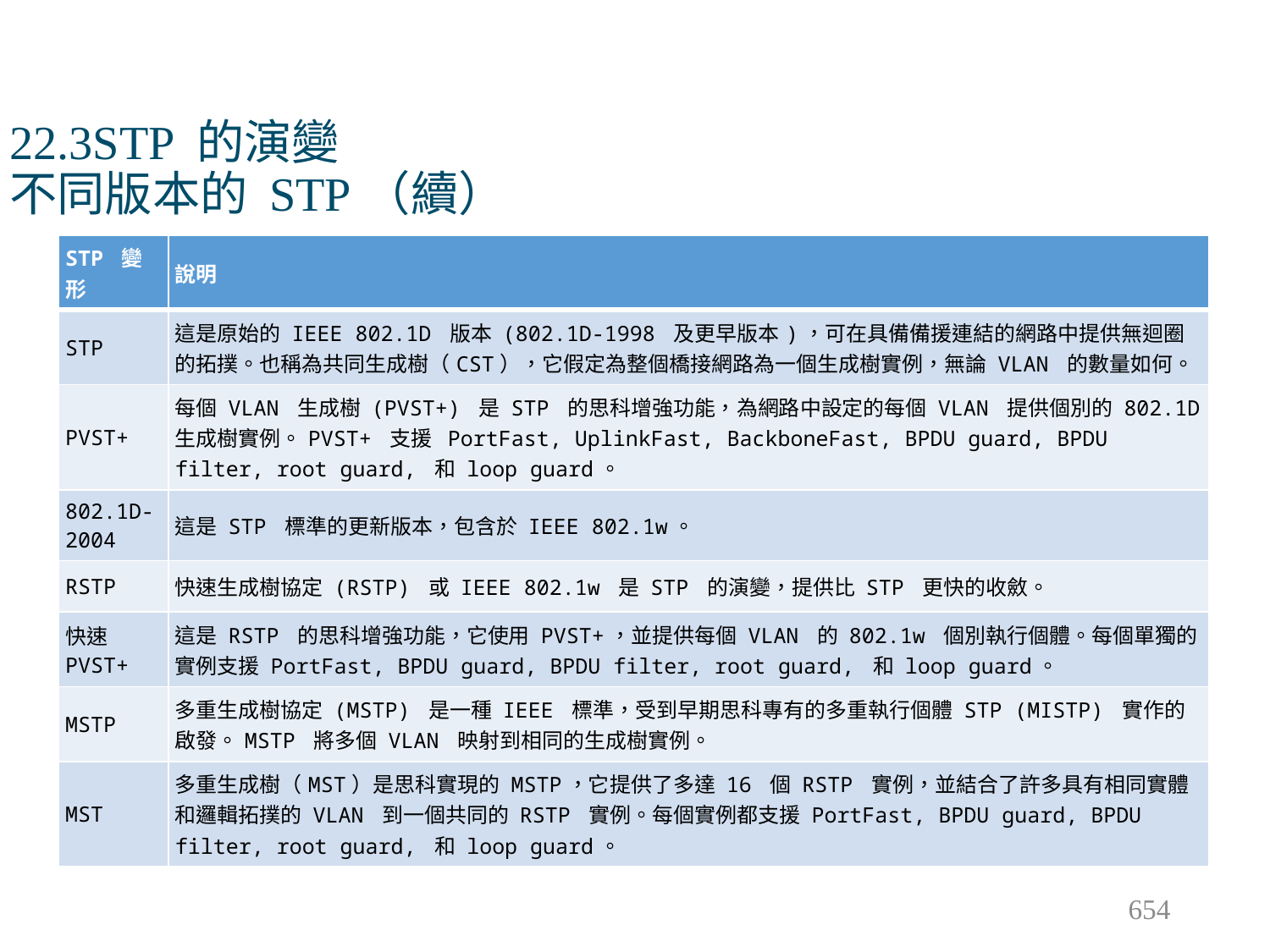

# 22.3STP 的演變 不同版本的 STP（續）
| STP 變形 | 說明 |
| --- | --- |
| STP | 這是原始的 IEEE 802.1D 版本 (802.1D-1998 及更早版本)，可在具備備援連結的網路中提供無迴圈的拓撲。也稱為共同生成樹（CST），它假定為整個橋接網路為一個生成樹實例，無論 VLAN 的數量如何。 |
| PVST+ | 每個 VLAN 生成樹 (PVST+) 是 STP 的思科增強功能，為網路中設定的每個 VLAN 提供個別的 802.1D 生成樹實例。PVST+ 支援 PortFast, UplinkFast, BackboneFast, BPDU guard, BPDU filter, root guard, 和 loop guard。 |
| 802.1D-2004 | 這是 STP 標準的更新版本，包含於 IEEE 802.1w。 |
| RSTP | 快速生成樹協定 (RSTP) 或 IEEE 802.1w 是 STP 的演變，提供比 STP 更快的收斂。 |
| 快速 PVST+ | 這是 RSTP 的思科增強功能，它使用 PVST+，並提供每個 VLAN 的 802.1w 個別執行個體。每個單獨的實例支援 PortFast, BPDU guard, BPDU filter, root guard, 和 loop guard。 |
| MSTP | 多重生成樹協定 (MSTP) 是一種 IEEE 標準，受到早期思科專有的多重執行個體 STP (MISTP) 實作的啟發。MSTP 將多個 VLAN 映射到相同的生成樹實例。 |
| MST | 多重生成樹（MST）是思科實現的 MSTP，它提供了多達 16 個 RSTP 實例，並結合了許多具有相同實體和邏輯拓撲的 VLAN 到一個共同的 RSTP 實例。每個實例都支援 PortFast, BPDU guard, BPDU filter, root guard, 和 loop guard。 |
654